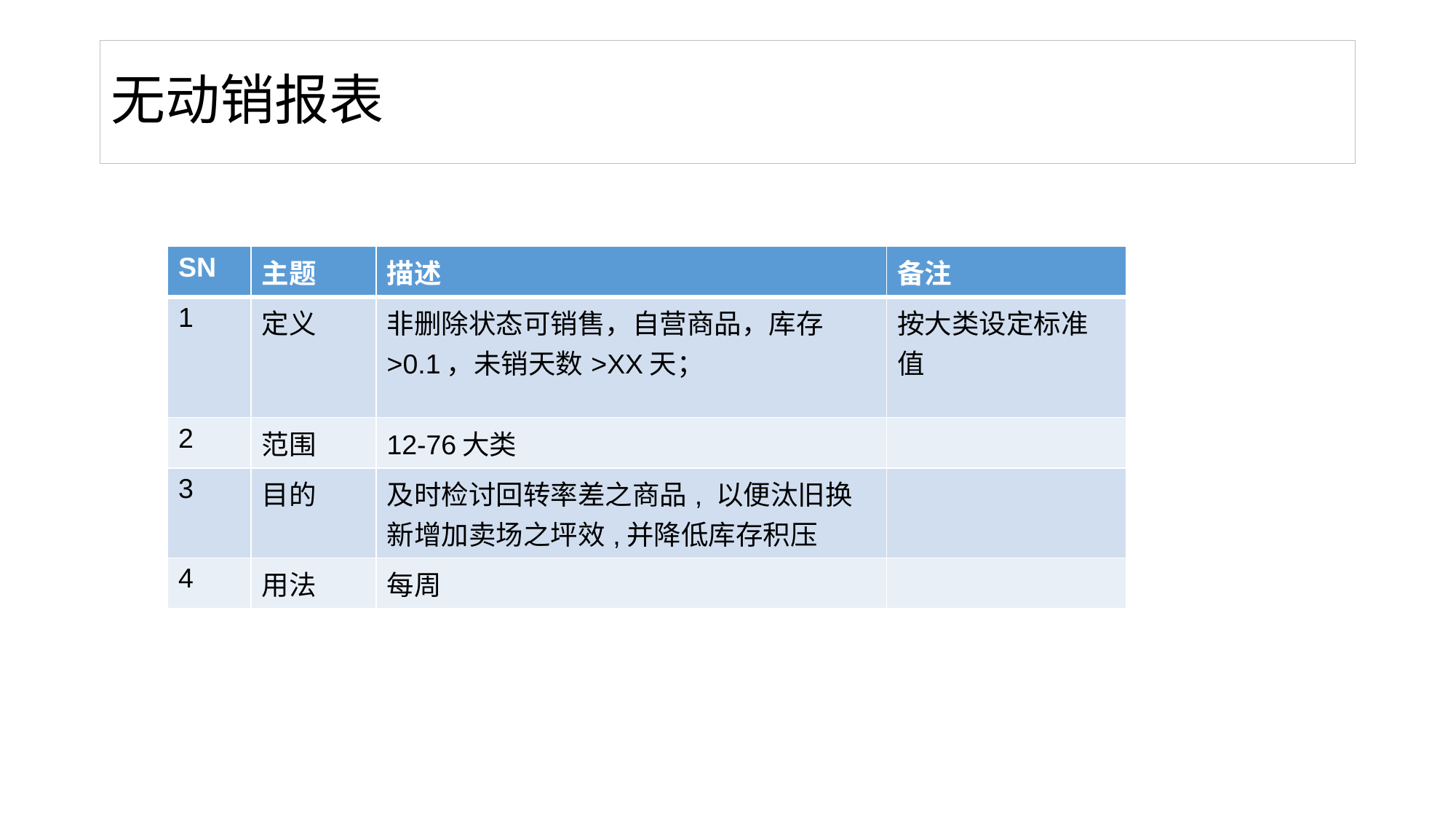

# 无动销报表

| SN | 主题 | 描述 | 备注 |
| --- | --- | --- | --- |
| 1 | 定义 | 非删除状态可销售，自营商品，库存>0.1，未销天数>XX天； | 按大类设定标准值 |
| 2 | 范围 | 12-76大类 |  |
| 3 | 目的 | 及时检讨回转率差之商品, 以便汰旧换新增加卖场之坪效,并降低库存积压 |  |
| 4 | 用法 | 每周 |  |